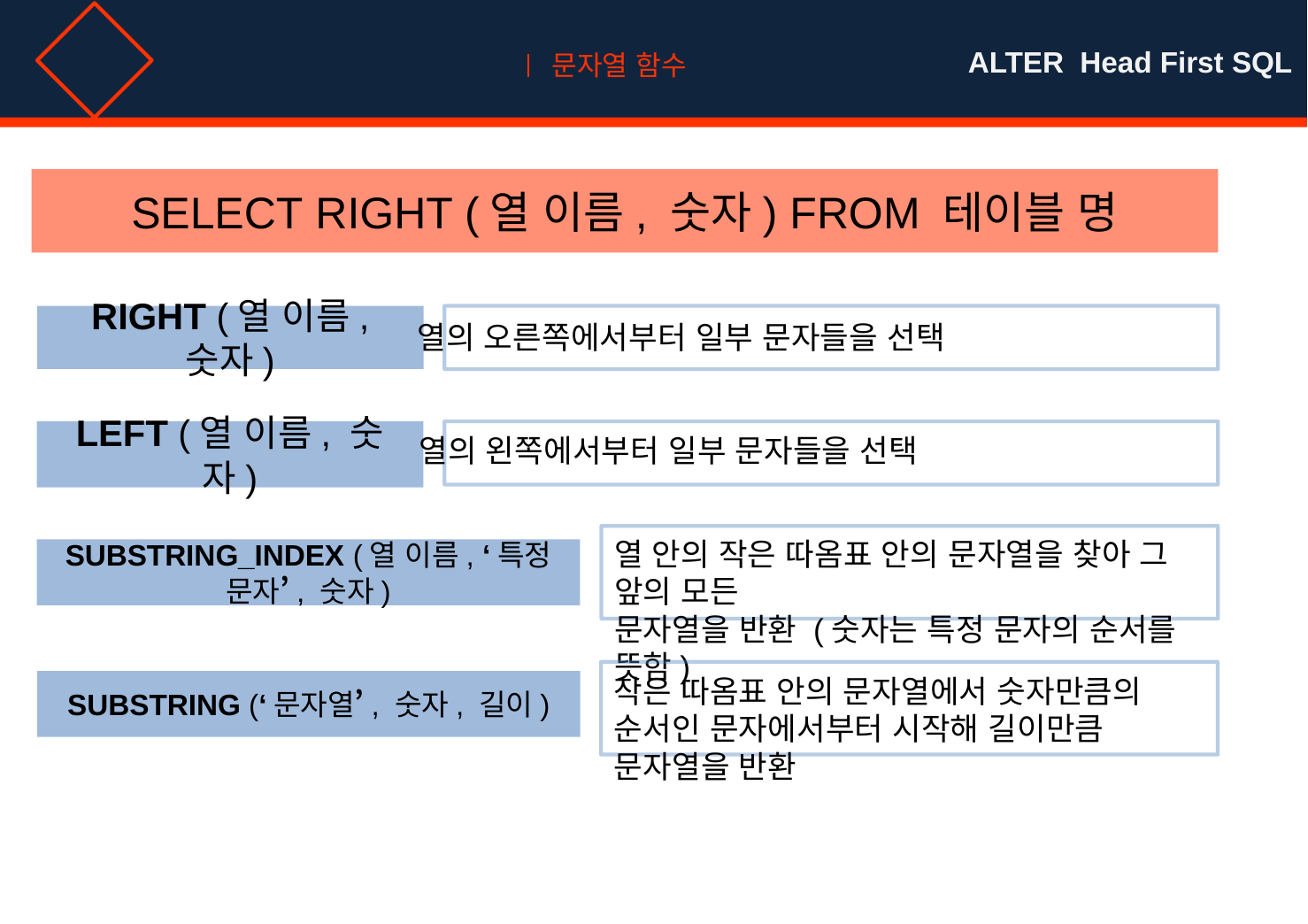

01
문자열 함수
ALTER  Head First SQL
문자열 함수
SELECT RIGHT (열 이름, 숫자) FROM 테이블 명
RIGHT (열 이름, 숫자)

열의 오른쪽에서부터 일부 문자들을 선택
LEFT (열 이름, 숫자)

열의 왼쪽에서부터 일부 문자들을 선택

열 안의 작은 따옴표 안의 문자열을 찾아 그 앞의 모든
문자열을 반환 (숫자는 특정 문자의 순서를 뜻함)
SUBSTRING_INDEX (열 이름, ‘특정 문자’, 숫자)

작은 따옴표 안의 문자열에서 숫자만큼의 순서인 문자에서부터 시작해 길이만큼 문자열을 반환
SUBSTRING (‘문자열’, 숫자, 길이)